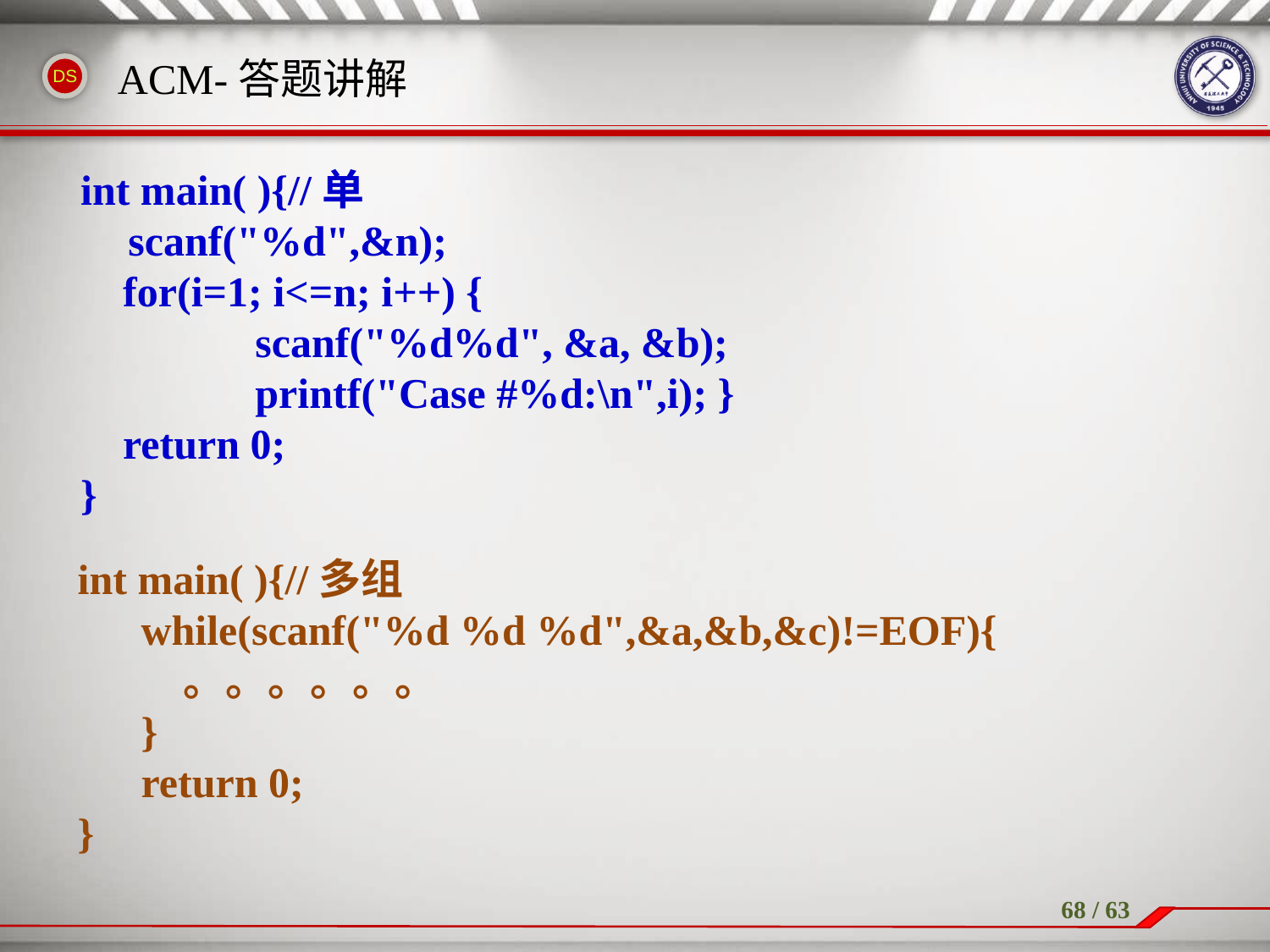

ACM-答题讲解
int main( ){//单
	scanf("%d",&n);
    for(i=1; i<=n; i++) {
		scanf("%d%d", &a, &b);
		printf("Case #%d:\n",i); }
    return 0;
}
int main( ){//多组
while(scanf("%d %d %d",&a,&b,&c)!=EOF){
          。。。。。。
}
return 0;
}